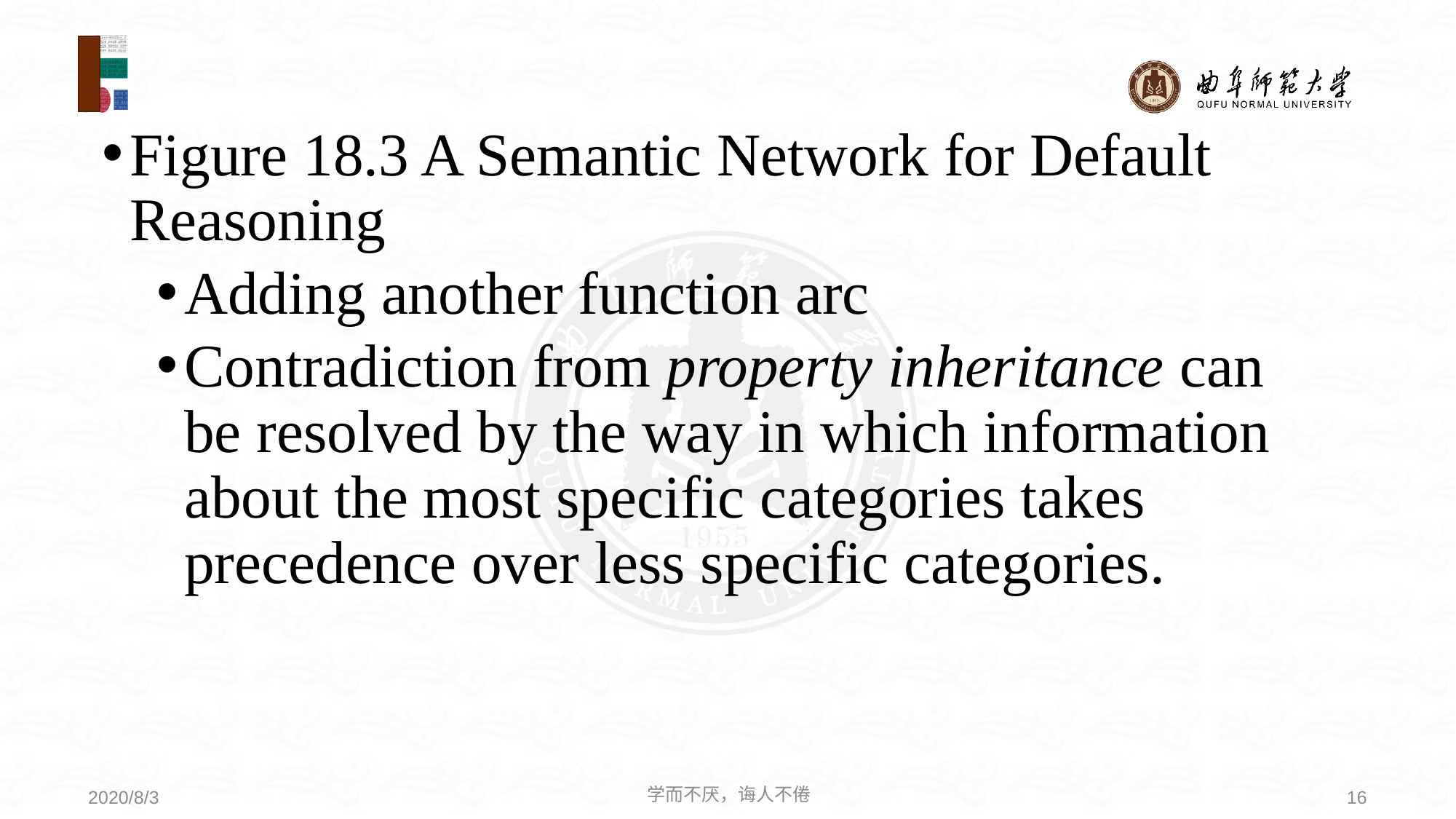

Figure 18.3 A Semantic Network for Default Reasoning
Adding another function arc
Contradiction from property inheritance can be resolved by the way in which information about the most specific categories takes precedence over less specific categories.
学而不厌，诲人不倦
16
2020/8/3